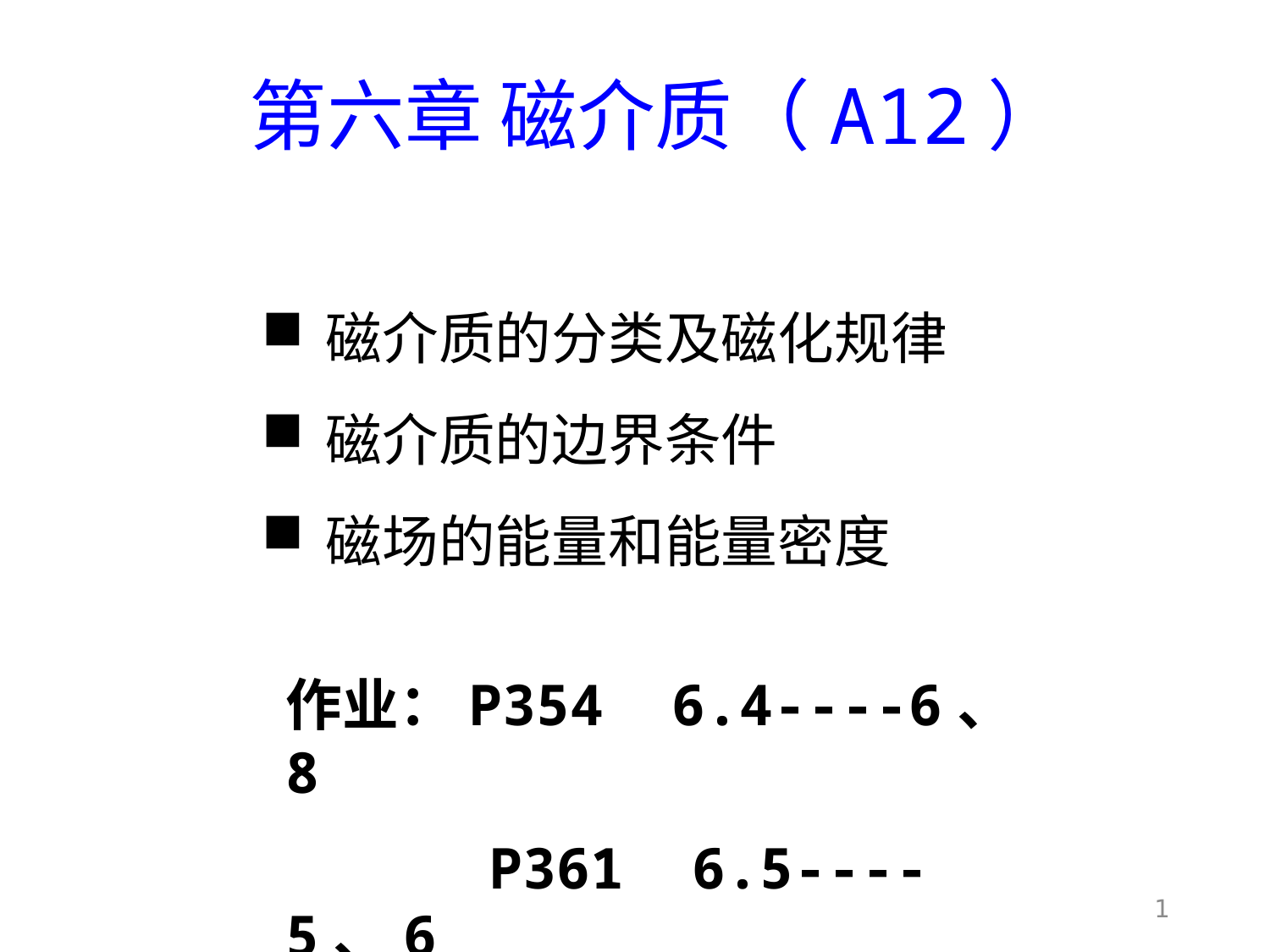

第六章 磁介质（A12）
磁介质的分类及磁化规律
磁介质的边界条件
磁场的能量和能量密度
作业：P354  6.4----6、8
      P361  6.5----5、6
1